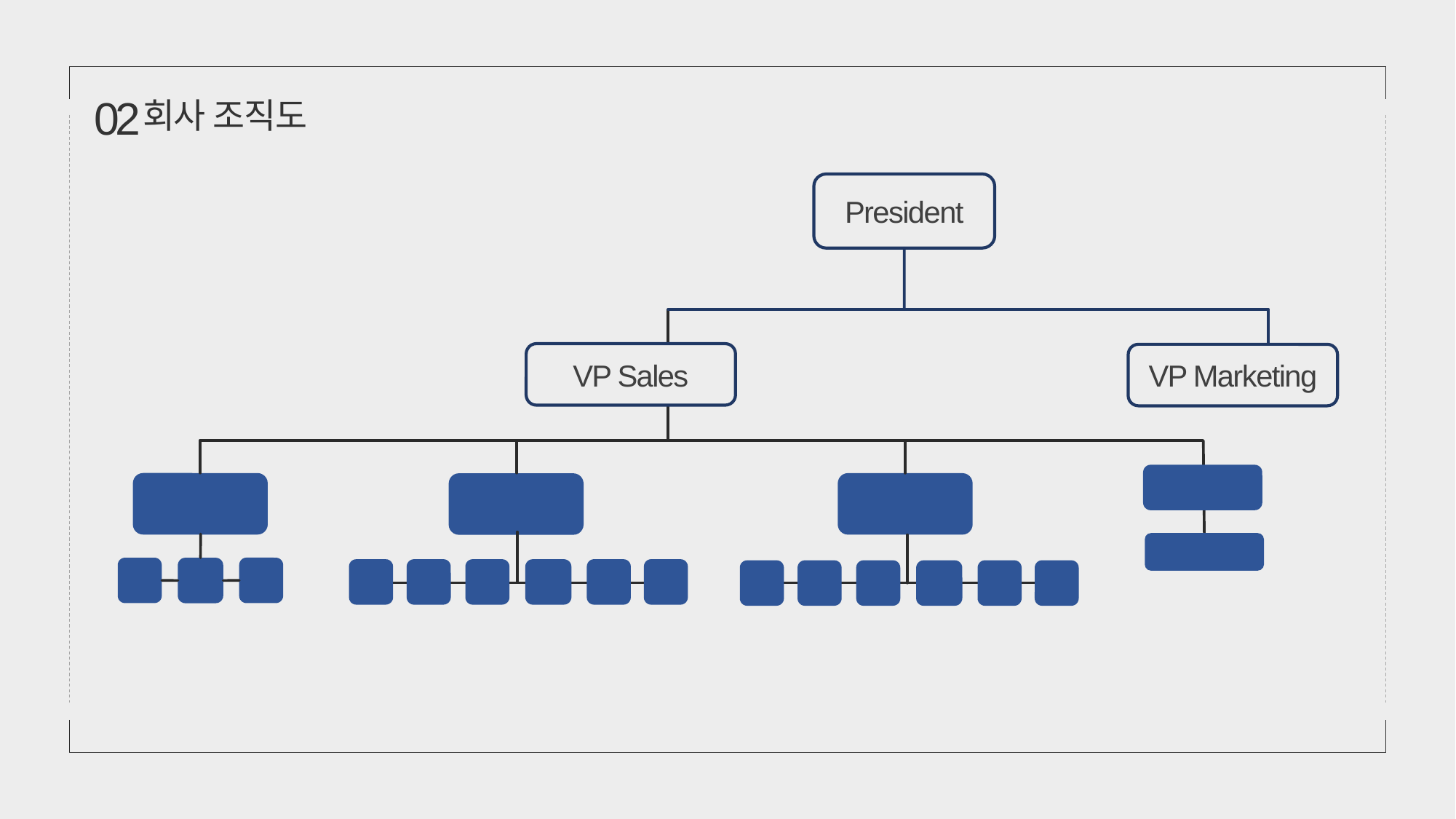

02
회사 조직도
President
VP Sales
VP Marketing
Sales Manager (APAC)
Sales Rep
Sales Rep
Sales Rep
Sales Manager (NA)
Sales Rep
Sales Rep
Sales Rep
Sales Rep
Sales Rep
Sales Rep
Sales Rep
Sales Rep
Sales Manager (EMEA)
Sales Rep
Sales Rep
Sales Rep
Sales Rep
Sales Rep
Sales Rep